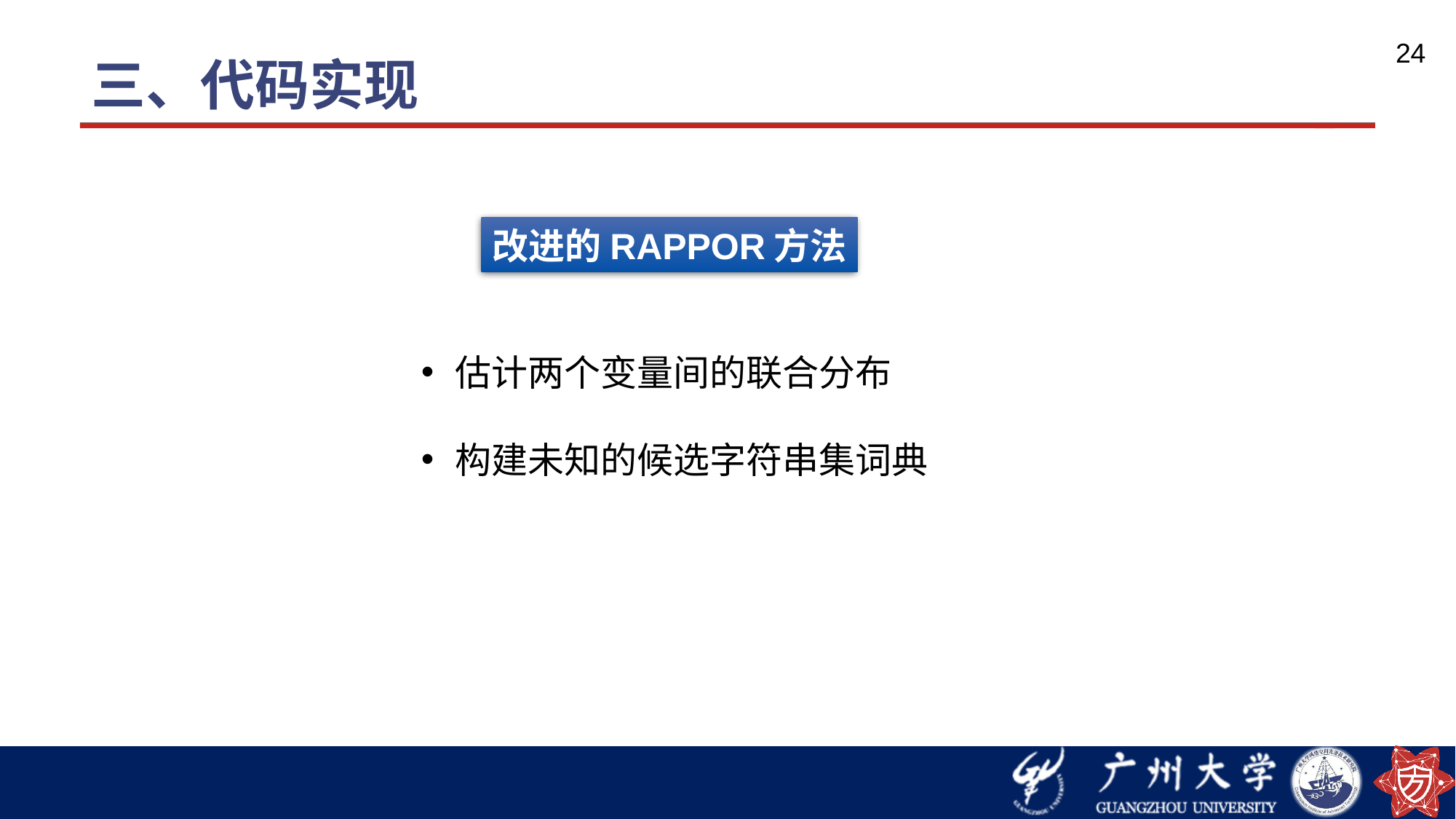

# 三、代码实现
24
改进的RAPPOR方法
估计两个变量间的联合分布
构建未知的候选字符串集词典